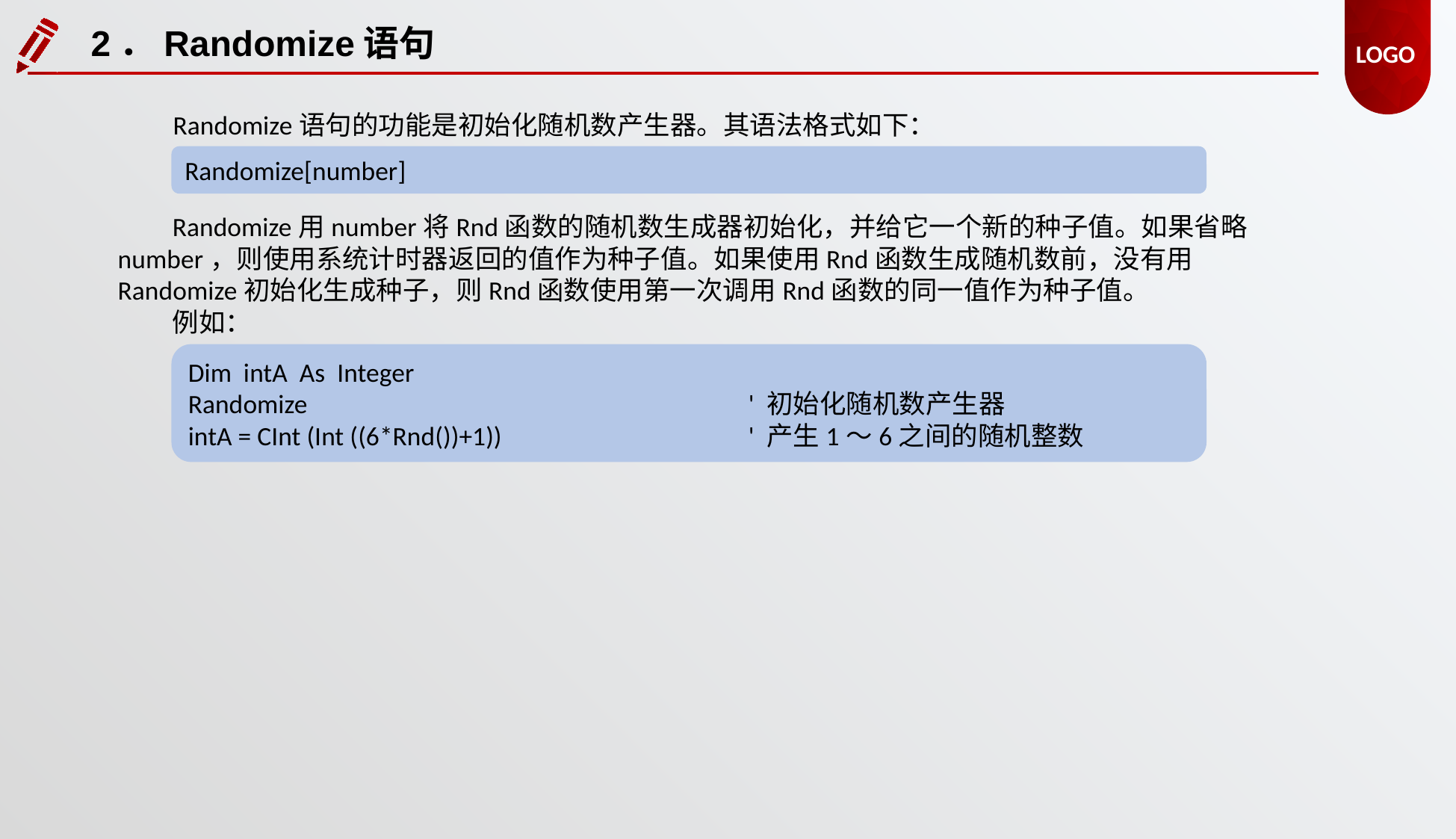

2．Randomize语句
Randomize语句的功能是初始化随机数产生器。其语法格式如下：
Randomize[number]
Randomize用number将Rnd函数的随机数生成器初始化，并给它一个新的种子值。如果省略number，则使用系统计时器返回的值作为种子值。如果使用Rnd函数生成随机数前，没有用Randomize初始化生成种子，则Rnd函数使用第一次调用Rnd函数的同一值作为种子值。
例如：
Dim  intA  As  Integer
Randomize				' 初始化随机数产生器
intA = CInt (Int ((6*Rnd())+1))			' 产生1～6之间的随机整数